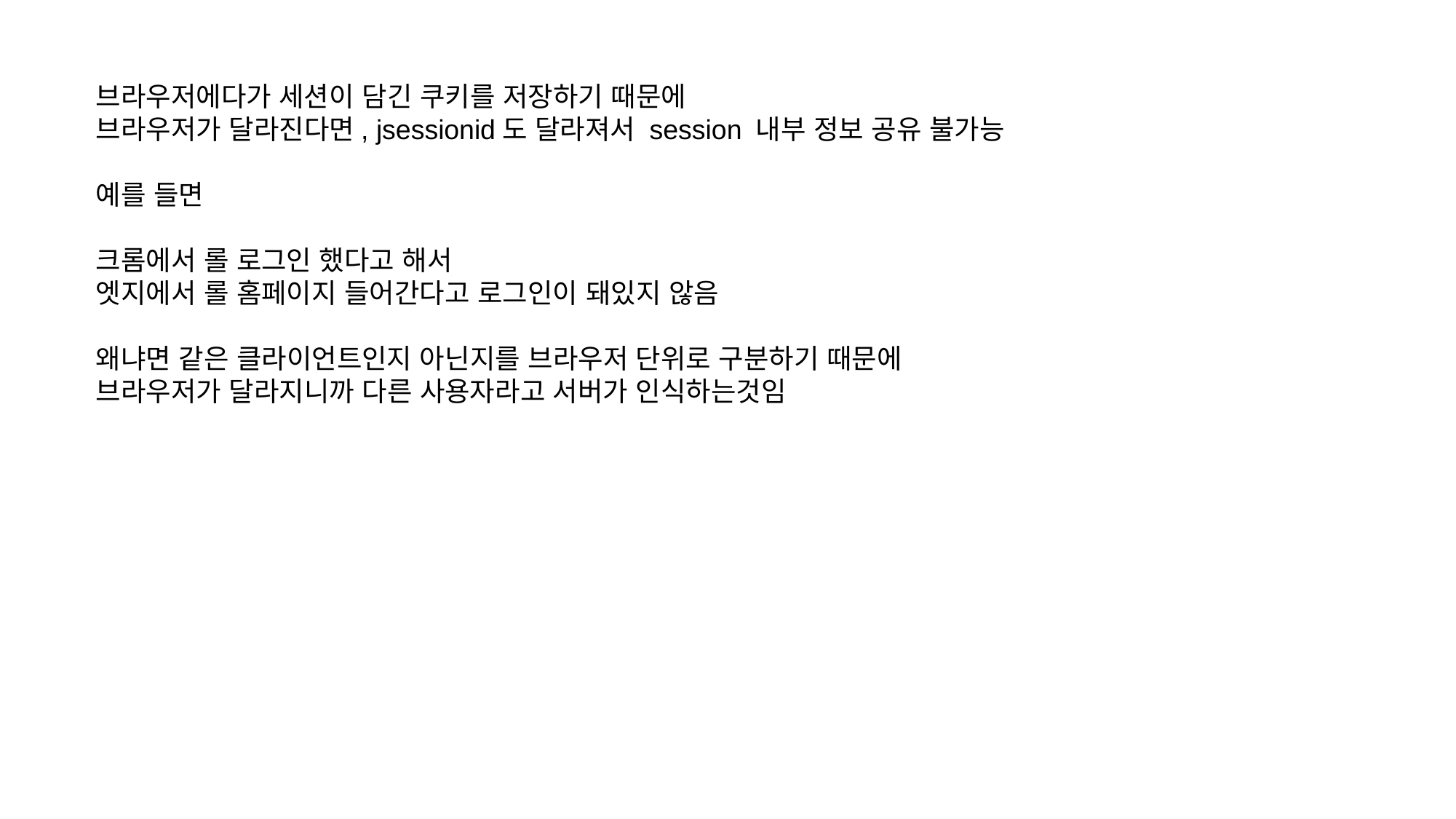

브라우저에다가 세션이 담긴 쿠키를 저장하기 때문에
브라우저가 달라진다면, jsessionid도 달라져서 session 내부 정보 공유 불가능

예를 들면

크롬에서 롤 로그인 했다고 해서
엣지에서 롤 홈페이지 들어간다고 로그인이 돼있지 않음

왜냐면 같은 클라이언트인지 아닌지를 브라우저 단위로 구분하기 때문에
브라우저가 달라지니까 다른 사용자라고 서버가 인식하는것임